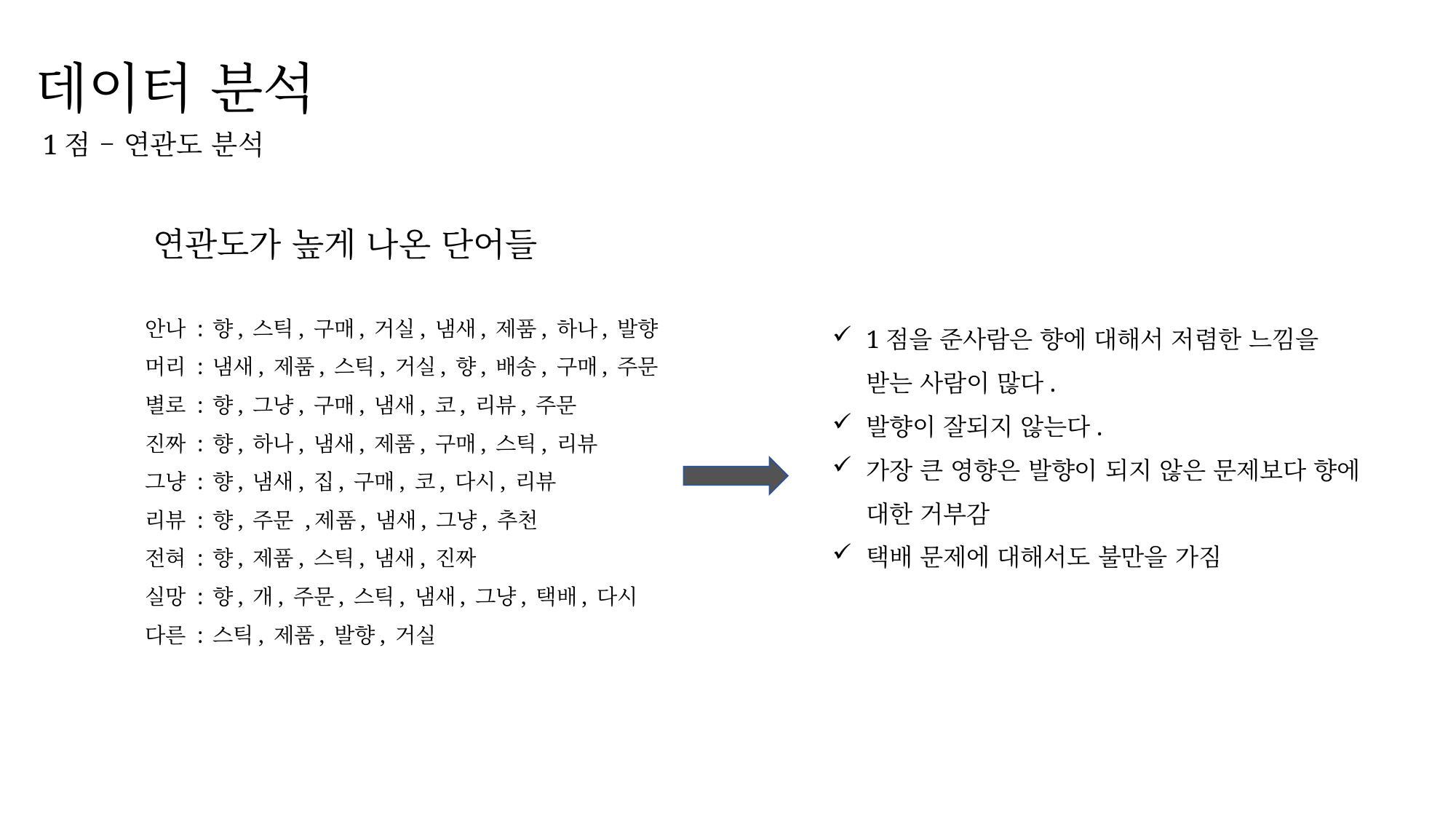

# 데이터 분석
 1점 – 연관도 분석
연관도가 높게 나온 단어들
1점을 준사람은 향에 대해서 저렴한 느낌을 받는 사람이 많다.
발향이 잘되지 않는다.
가장 큰 영향은 발향이 되지 않은 문제보다 향에 대한 거부감
택배 문제에 대해서도 불만을 가짐

안나 : 향, 스틱, 구매, 거실, 냄새, 제품, 하나, 발향
머리 : 냄새, 제품, 스틱, 거실, 향, 배송, 구매, 주문
별로 : 향, 그냥, 구매, 냄새, 코, 리뷰, 주문
진짜 : 향, 하나, 냄새, 제품, 구매, 스틱, 리뷰
그냥 : 향, 냄새, 집, 구매, 코, 다시, 리뷰
리뷰 : 향, 주문 ,제품, 냄새, 그냥, 추천
전혀 : 향, 제품, 스틱, 냄새, 진짜
실망 : 향, 개, 주문, 스틱, 냄새, 그냥, 택배, 다시
다른 : 스틱, 제품, 발향, 거실